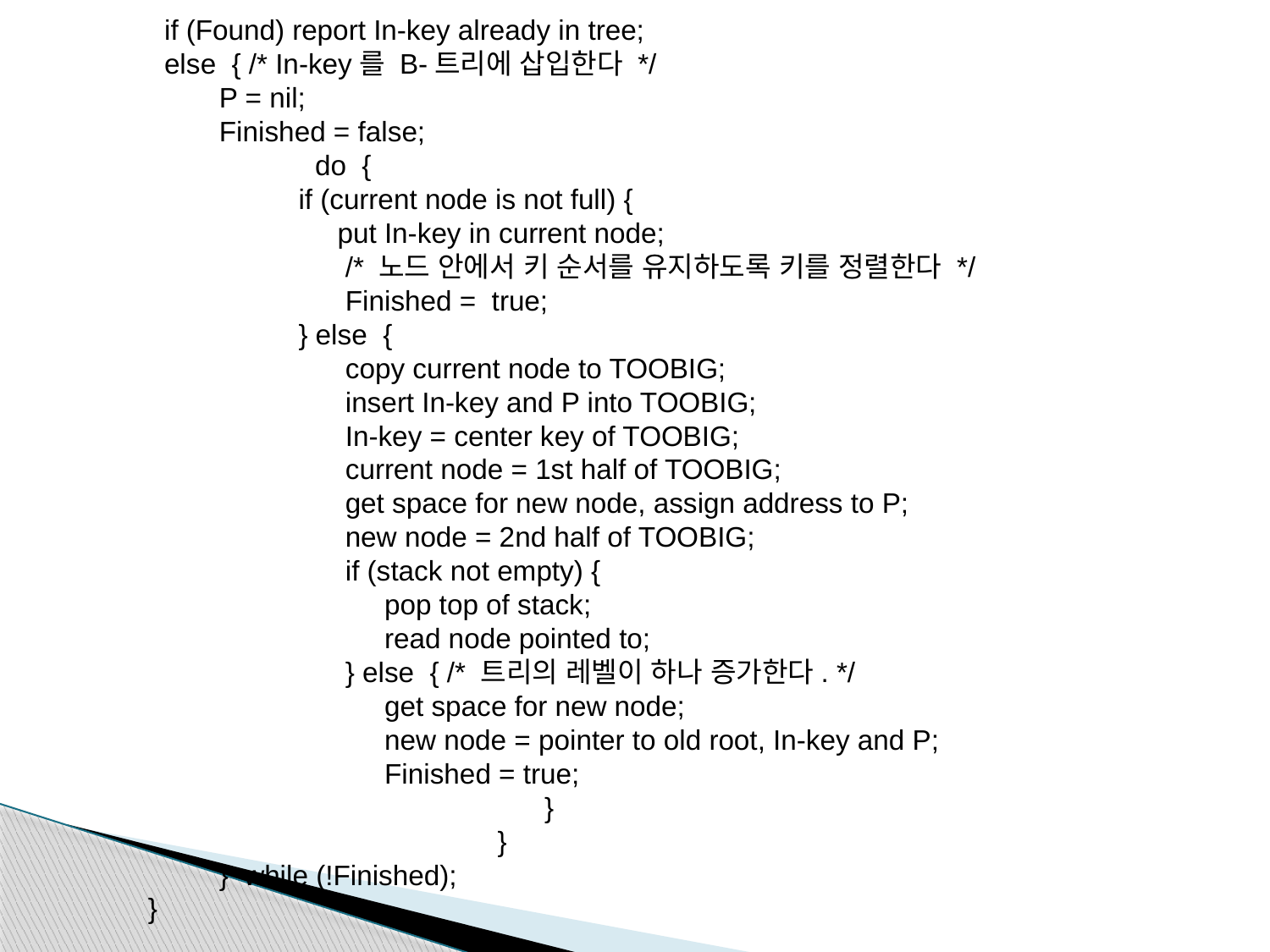

if (Found) report In-key already in tree;
else  { /* In-key를 B-트리에 삽입한다 */
       P = nil;
       Finished = false;
	   do  {
         if (current node is not full) {
              put In-key in current node;
               /* 노드 안에서 키 순서를 유지하도록 키를 정렬한다 */
               Finished =  true;
         } else  {
               copy current node to TOOBIG;
               insert In-key and P into TOOBIG;
               In-key = center key of TOOBIG;
               current node = 1st half of TOOBIG;
               get space for new node, assign address to P;
               new node = 2nd half of TOOBIG;
               if (stack not empty) {
                    pop top of stack;
                    read node pointed to;
               } else  { /* 트리의 레벨이 하나 증가한다. */
                    get space for new node;
                    new node = pointer to old root, In-key and P;
                    Finished = true;
		        }
		  }
       }  while (!Finished);
      }